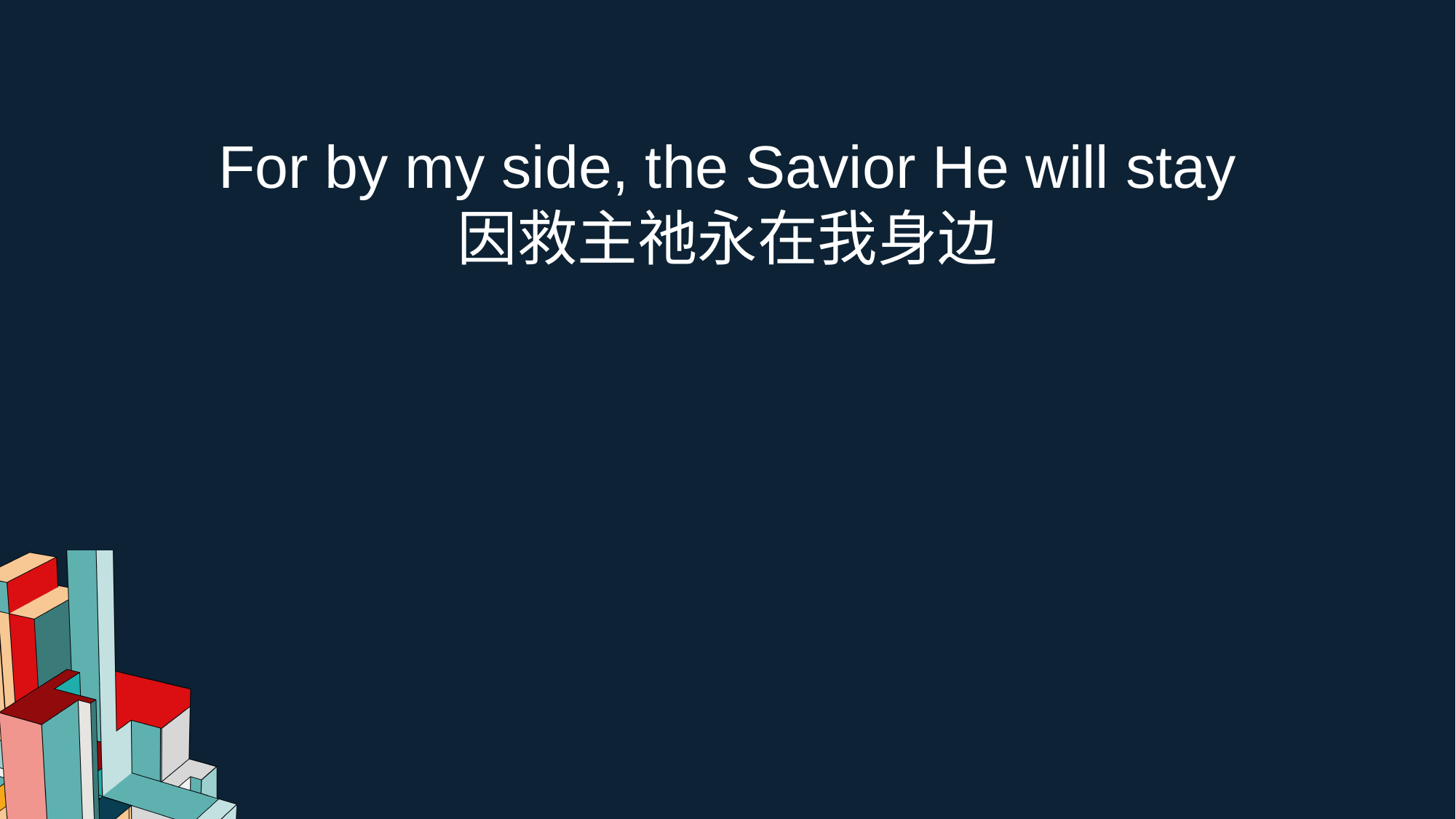

For by my side, the Savior He will stay
因救主祂永在我身边